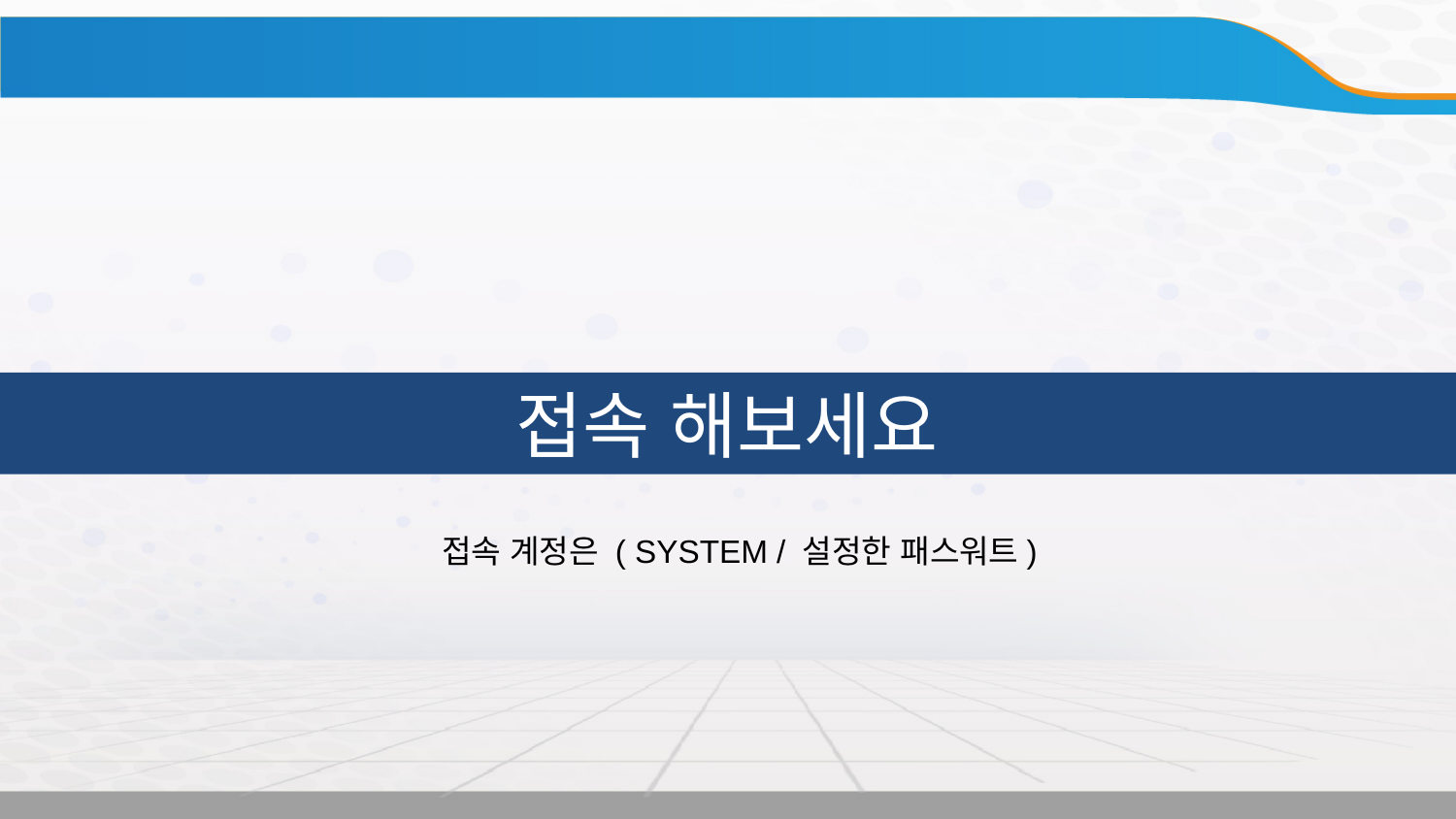

접속 해보세요
접속 계정은 ( SYSTEM / 설정한 패스워트)